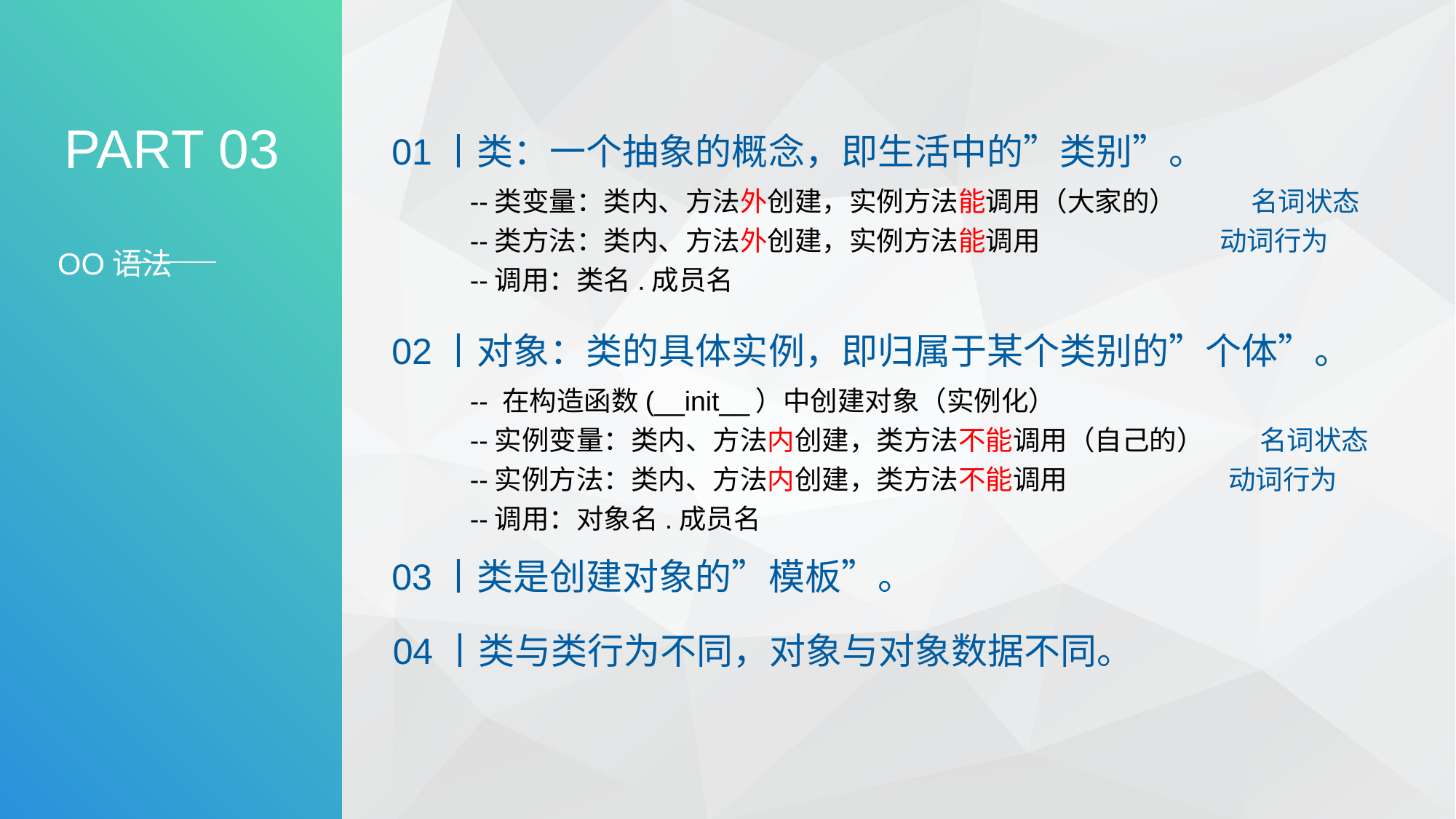

PART 03
OO语法
01丨类：一个抽象的概念，即生活中的”类别”。

        --类变量：类内、方法外创建，实例方法能调用（大家的）            名词状态
        --类方法：类内、方法外创建，实例方法能调用                             动词行为
        --调用：类名.成员名
02丨对象：类的具体实例，即归属于某个类别的”个体”。
        -- 在构造函数(__init__）中创建对象（实例化）
        --实例变量：类内、方法内创建，类方法不能调用（自己的）         名词状态
        --实例方法：类内、方法内创建，类方法不能调用                          动词行为
        --调用：对象名.成员名
03丨类是创建对象的”模板”。
04丨类与类行为不同，对象与对象数据不同。